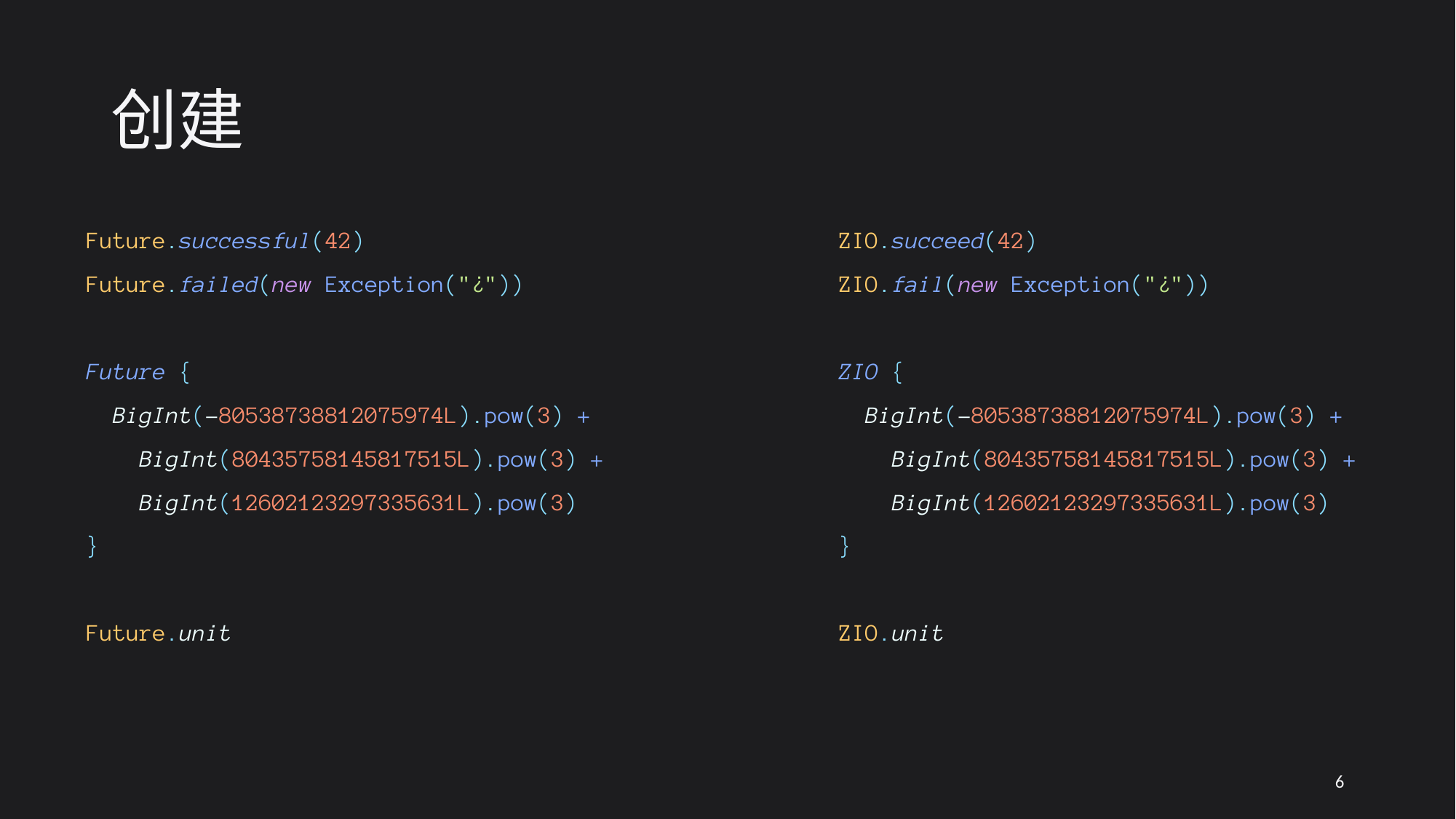

# 创建
Future.successful(42)
Future.failed(new Exception("¿"))

Future {
  BigInt(-80538738812075974L).pow(3) +
    BigInt(80435758145817515L).pow(3) +
    BigInt(12602123297335631L).pow(3)
}

Future.unit
ZIO.succeed(42)
ZIO.fail(new Exception("¿"))

ZIO {
  BigInt(-80538738812075974L).pow(3) +
    BigInt(80435758145817515L).pow(3) +
    BigInt(12602123297335631L).pow(3)
}

ZIO.unit
6